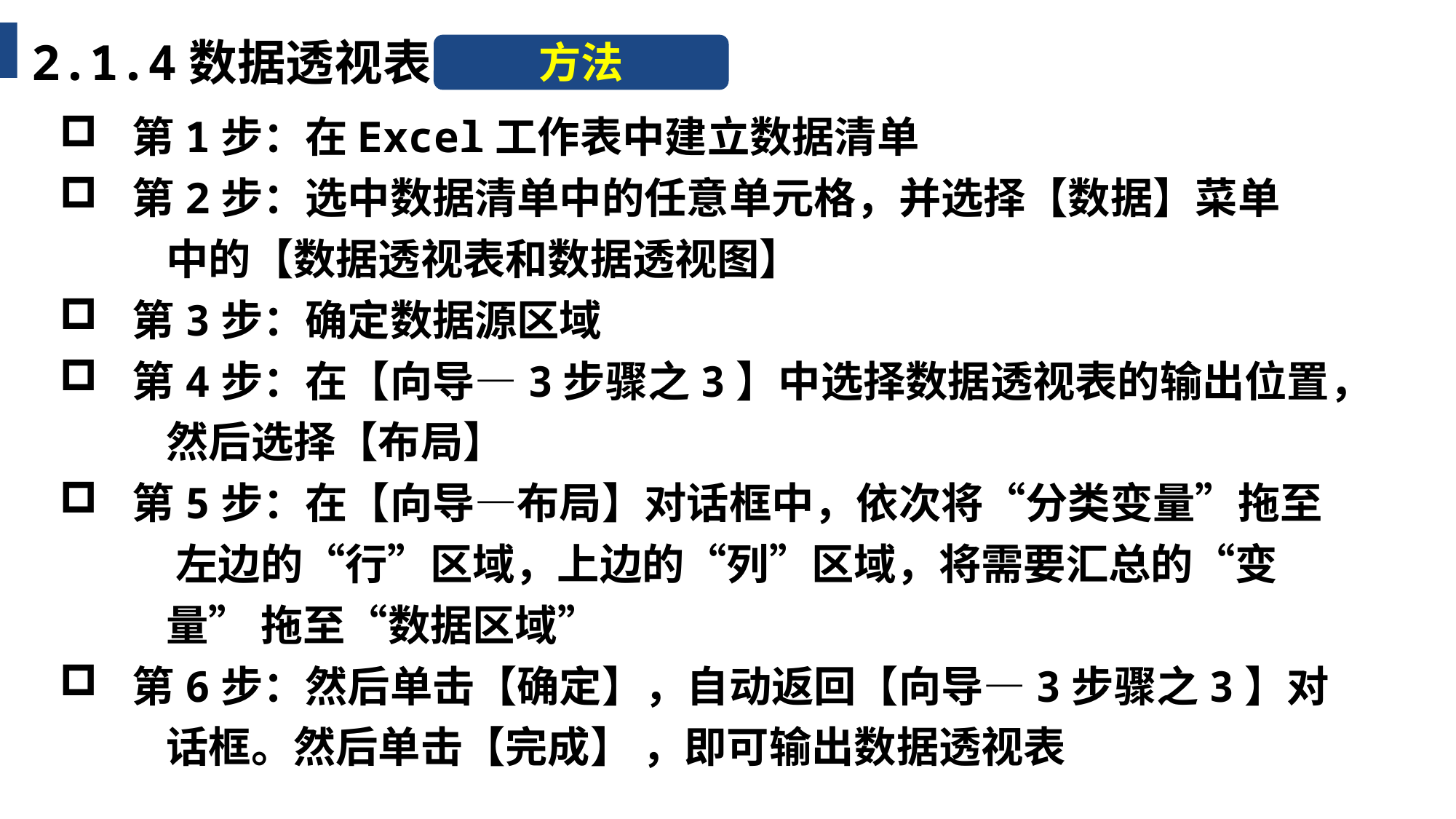

2.1.4数据透视表
方法

第1步：在Excel工作表中建立数据清单
第2步：选中数据清单中的任意单元格，并选择【数据】菜单
          中的【数据透视表和数据透视图】
第3步：确定数据源区域
第4步：在【向导—3步骤之3】中选择数据透视表的输出位置，
          然后选择【布局】
第5步：在【向导—布局】对话框中，依次将“分类变量”拖至
           左边的“行”区域，上边的“列”区域，将需要汇总的“变
          量” 拖至“数据区域”
第6步：然后单击【确定】，自动返回【向导—3步骤之3】对
          话框。然后单击【完成】 ，即可输出数据透视表